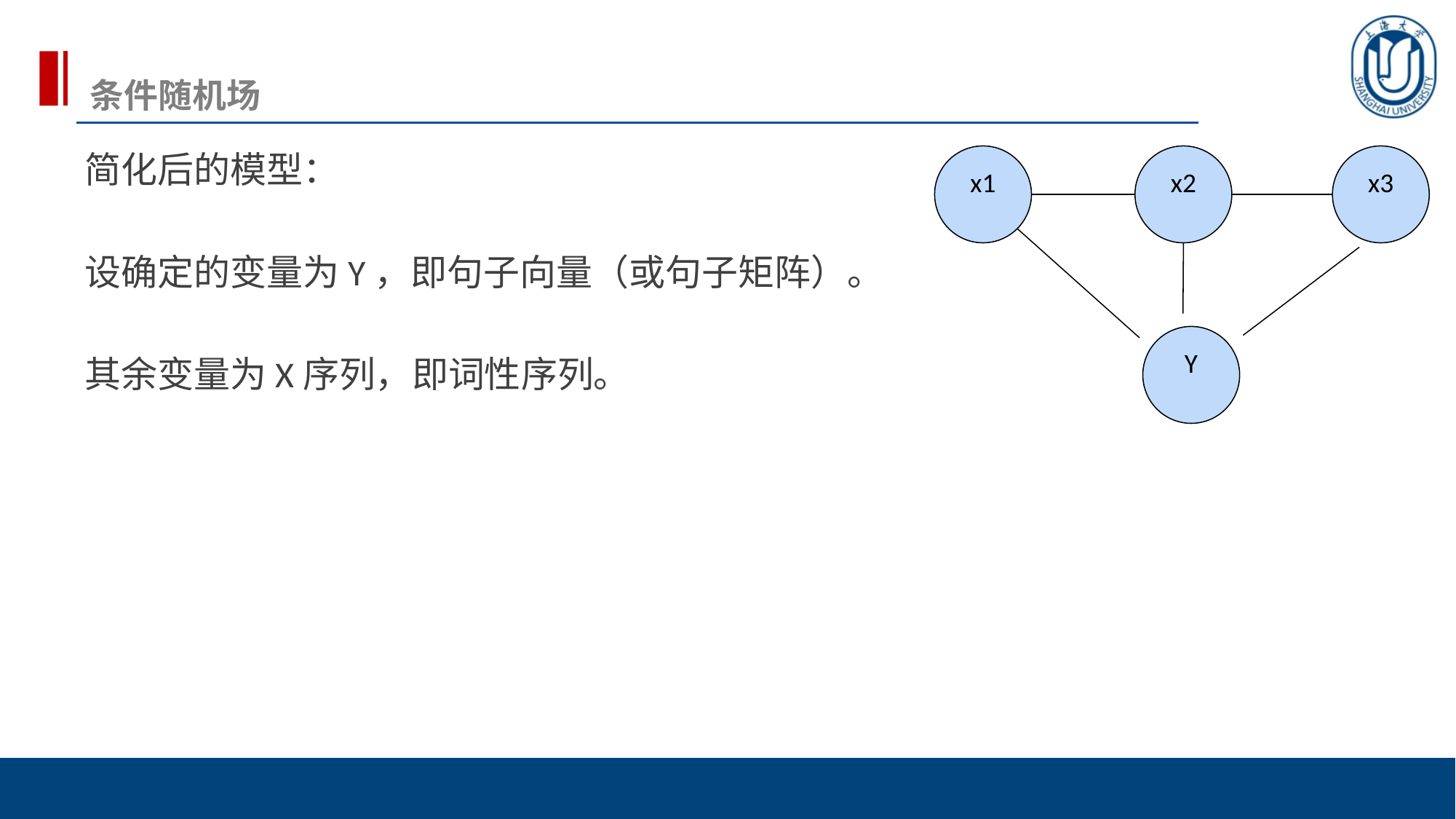

# 条件随机场
简化后的模型：

设确定的变量为Y，即句子向量（或句子矩阵）。

其余变量为X序列，即词性序列。
x1
x2
x3
Y
26